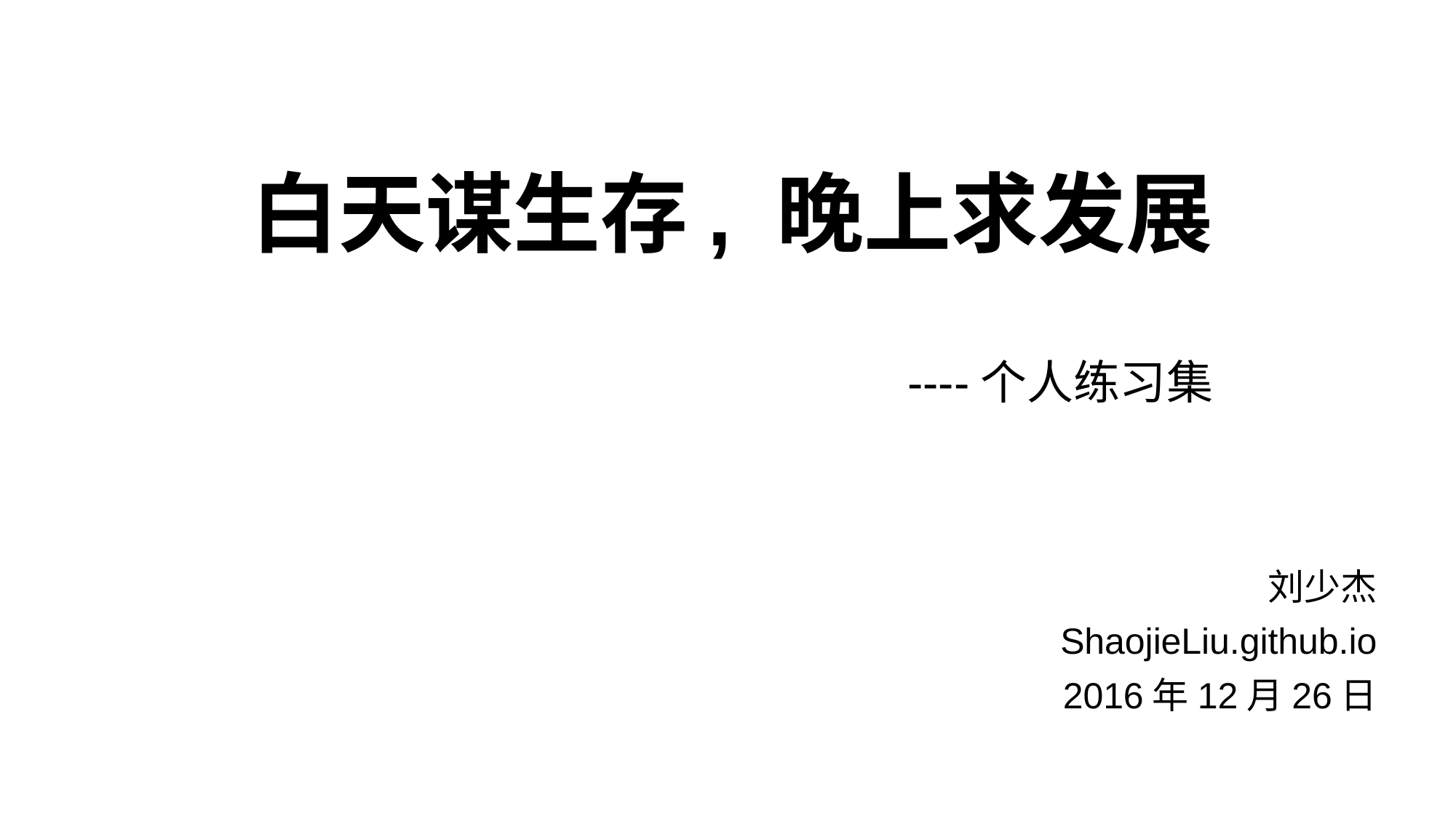

# 白天谋生存, 晚上求发展 ----个人练习集
刘少杰
ShaojieLiu.github.io
2016年12月26日